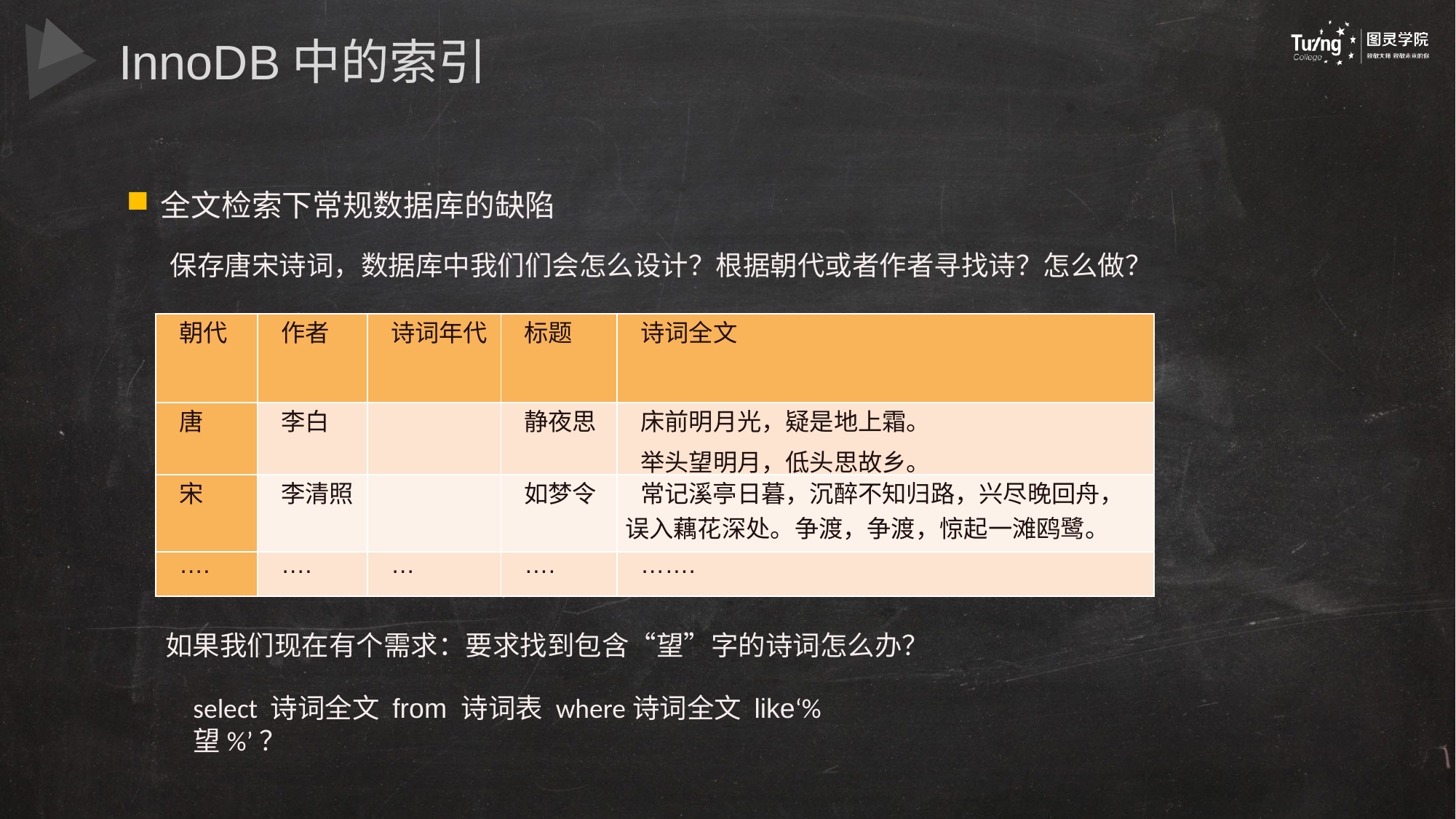

InnoDB中的索引
全文检索下常规数据库的缺陷
保存唐宋诗词，数据库中我们们会怎么设计？根据朝代或者作者寻找诗？怎么做？
| 朝代 | 作者 | 诗词年代 | 标题 | 诗词全文 |
| --- | --- | --- | --- | --- |
| 唐 | 李白 |  | 静夜思 | 床前明月光，疑是地上霜。 举头望明月，低头思故乡。 |
| 宋 | 李清照 |  | 如梦令 | 常记溪亭日暮，沉醉不知归路，兴尽晚回舟，误入藕花深处。争渡，争渡，惊起一滩鸥鹭。 |
| …. | …. | … | …. | ……. |
如果我们现在有个需求：要求找到包含“望”字的诗词怎么办？
select 诗词全文 from 诗词表 where诗词全文 like‘%望%’？